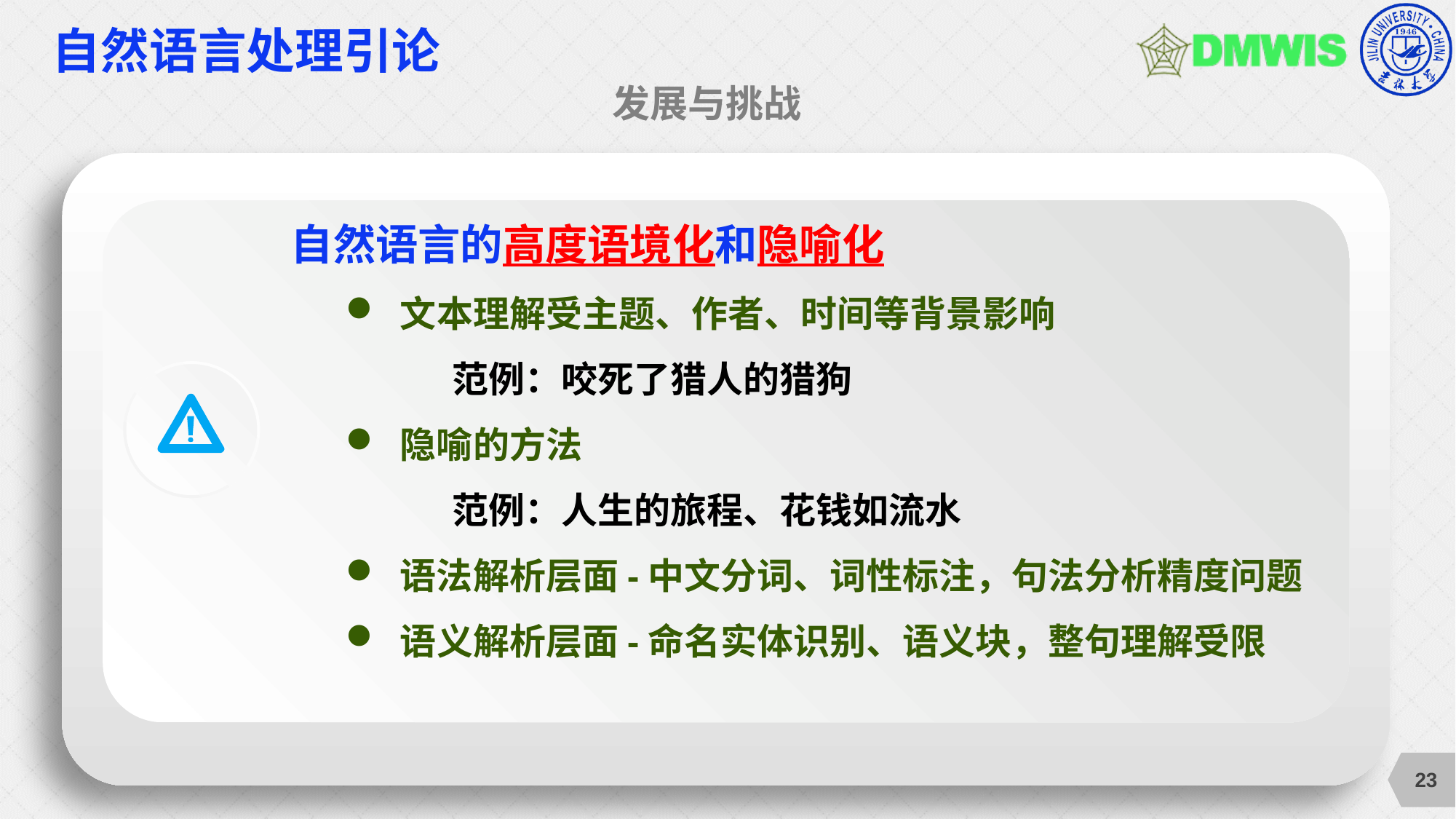

# 自然语言处理引论
发展与挑战

自然语言的高度语境化和隐喻化
文本理解受主题、作者、时间等背景影响
            范例：咬死了猎人的猎狗
隐喻的方法
            范例：人生的旅程、花钱如流水
语法解析层面-中文分词、词性标注，句法分析精度问题
语义解析层面-命名实体识别、语义块，整句理解受限

23